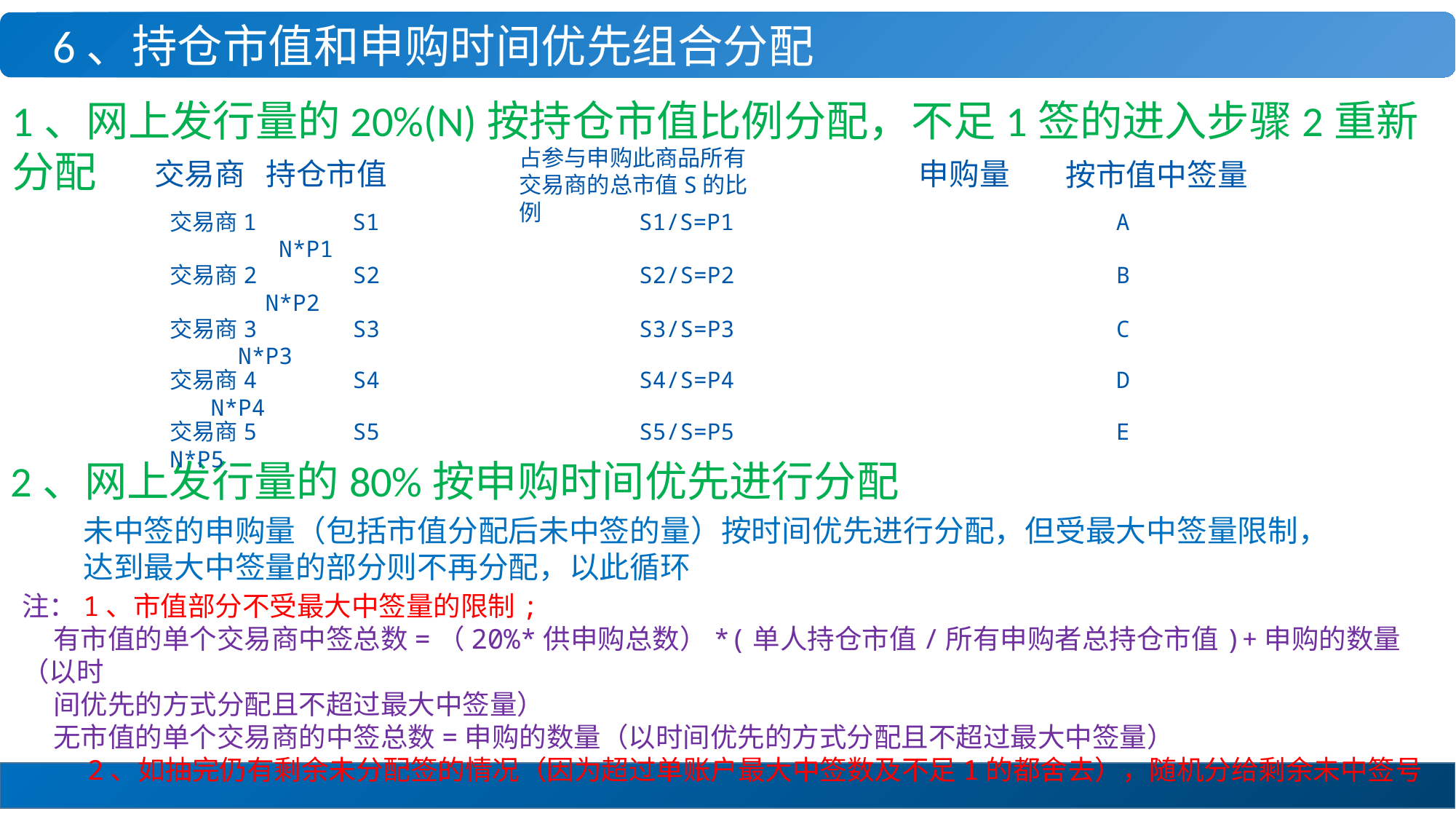

6、持仓市值和申购时间优先组合分配

1、网上发行量的20%(N)按持仓市值比例分配，不足1签的进入步骤2重新分配
占参与申购此商品所有
交易商的总市值S的比例
交易商   持仓市值
申购量
按市值中签量
交易商1       S1                   S1/S=P1                            A              N*P1
交易商2       S2                   S2/S=P2                            B              N*P2
交易商3       S3                   S3/S=P3                            C              N*P3
交易商4       S4                   S4/S=P4                            D              N*P4
交易商5       S5                   S5/S=P5                            E              N*P5
2、网上发行量的80%按申购时间优先进行分配
未中签的申购量（包括市值分配后未中签的量）按时间优先进行分配，但受最大中签量限制，达到最大中签量的部分则不再分配，以此循环
注：1、市值部分不受最大中签量的限制;
    有市值的单个交易商中签总数=（20%*供申购总数）*(单人持仓市值/所有申购者总持仓市值)+申购的数量（以时
    间优先的方式分配且不超过最大中签量）
    无市值的单个交易商的中签总数=申购的数量（以时间优先的方式分配且不超过最大中签量）
    2、如抽完仍有剩余未分配签的情况（因为超过单账户最大中签数及不足1的都舍去），随机分给剩余未中签号